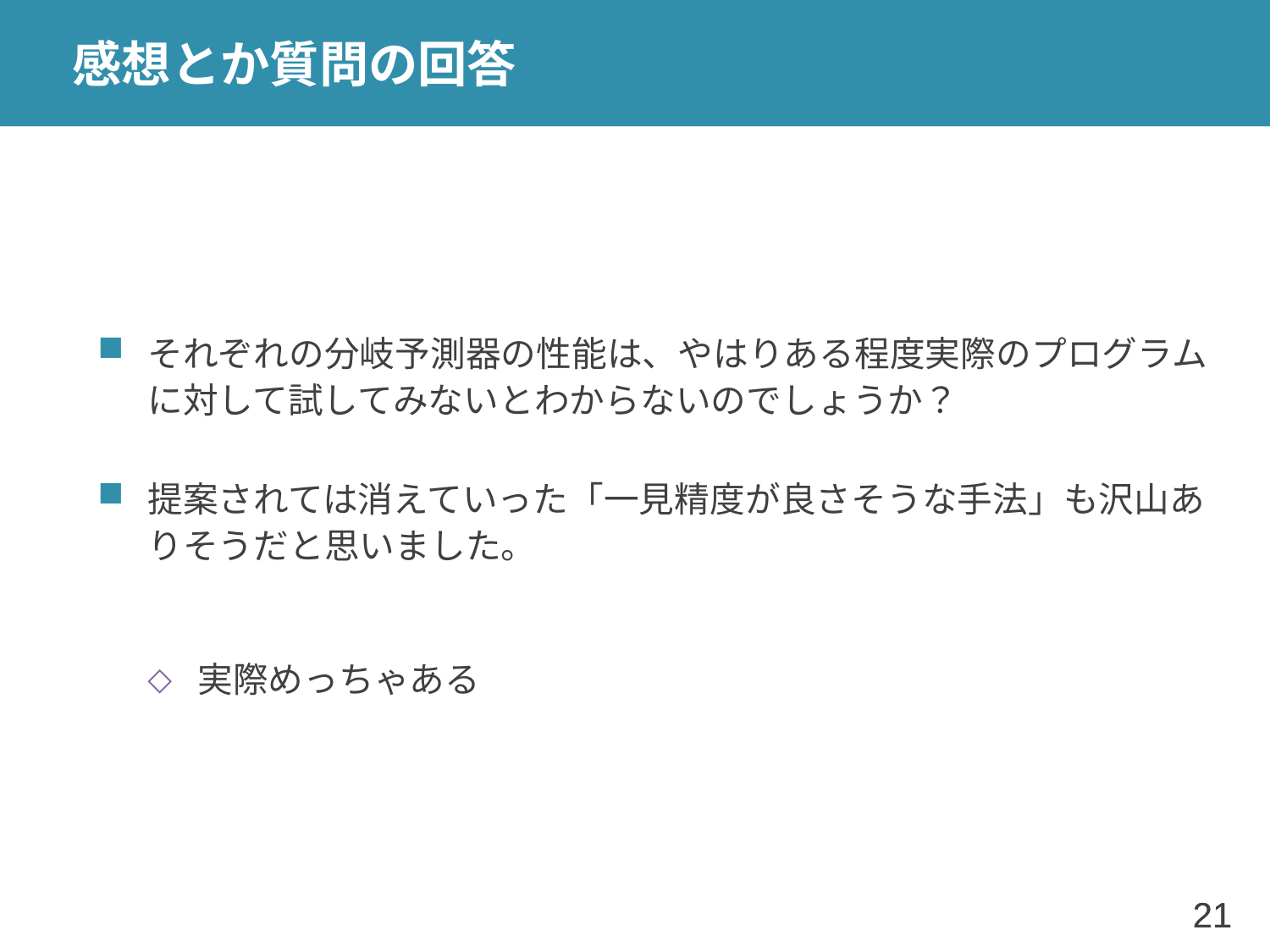

# 感想とか質問の回答
それぞれの分岐予測器の性能は、やはりある程度実際のプログラムに対して試してみないとわからないのでしょうか？
提案されては消えていった「一見精度が良さそうな手法」も沢山ありそうだと思いました。

実際めっちゃある